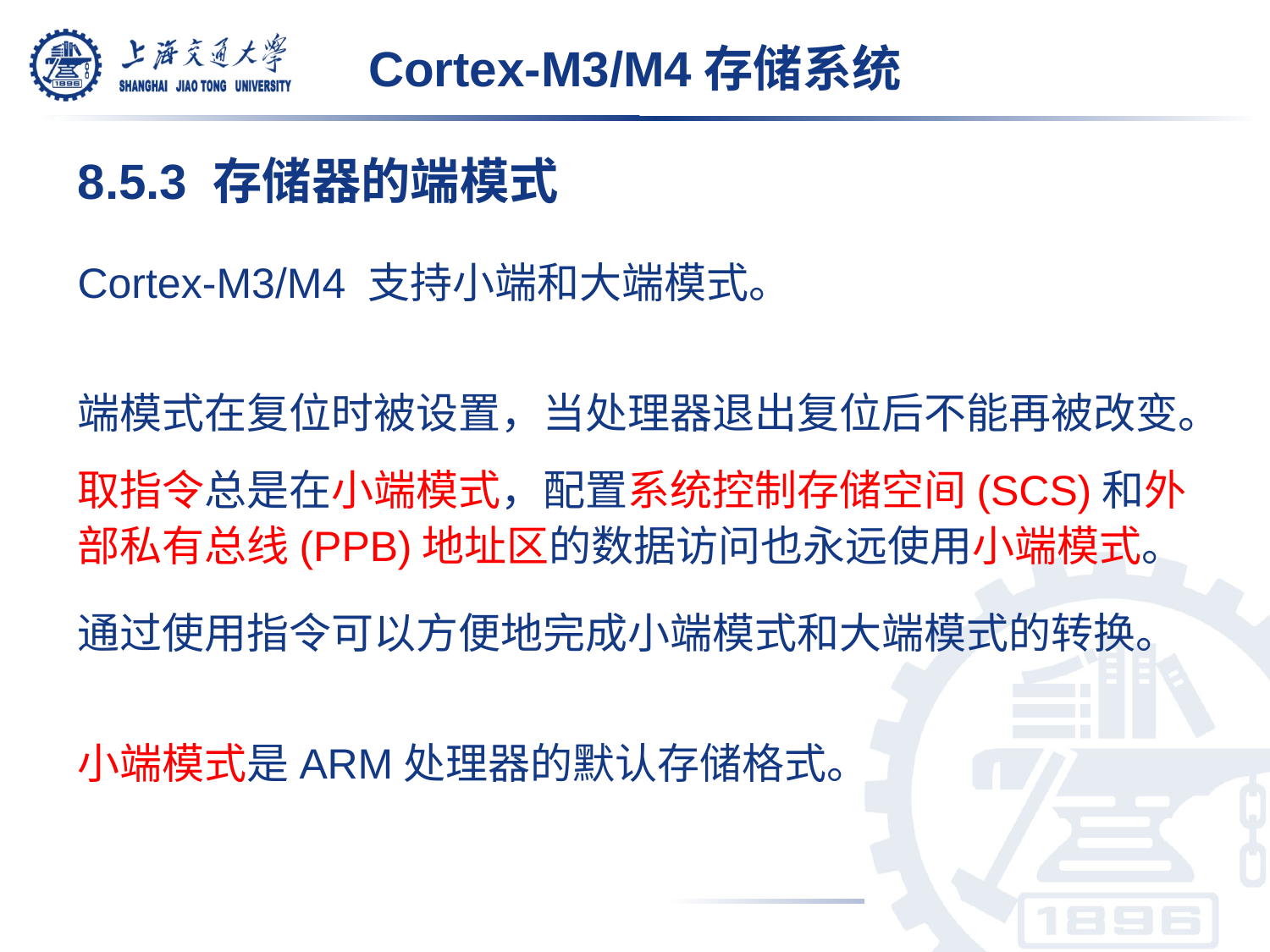

Cortex-M3/M4存储系统
8.5.3 存储器的端模式
Cortex-M3/M4 支持小端和大端模式。
端模式在复位时被设置，当处理器退出复位后不能再被改变。
取指令总是在小端模式，配置系统控制存储空间(SCS)和外部私有总线(PPB)地址区的数据访问也永远使用小端模式。
通过使用指令可以方便地完成小端模式和大端模式的转换。
小端模式是ARM处理器的默认存储格式。